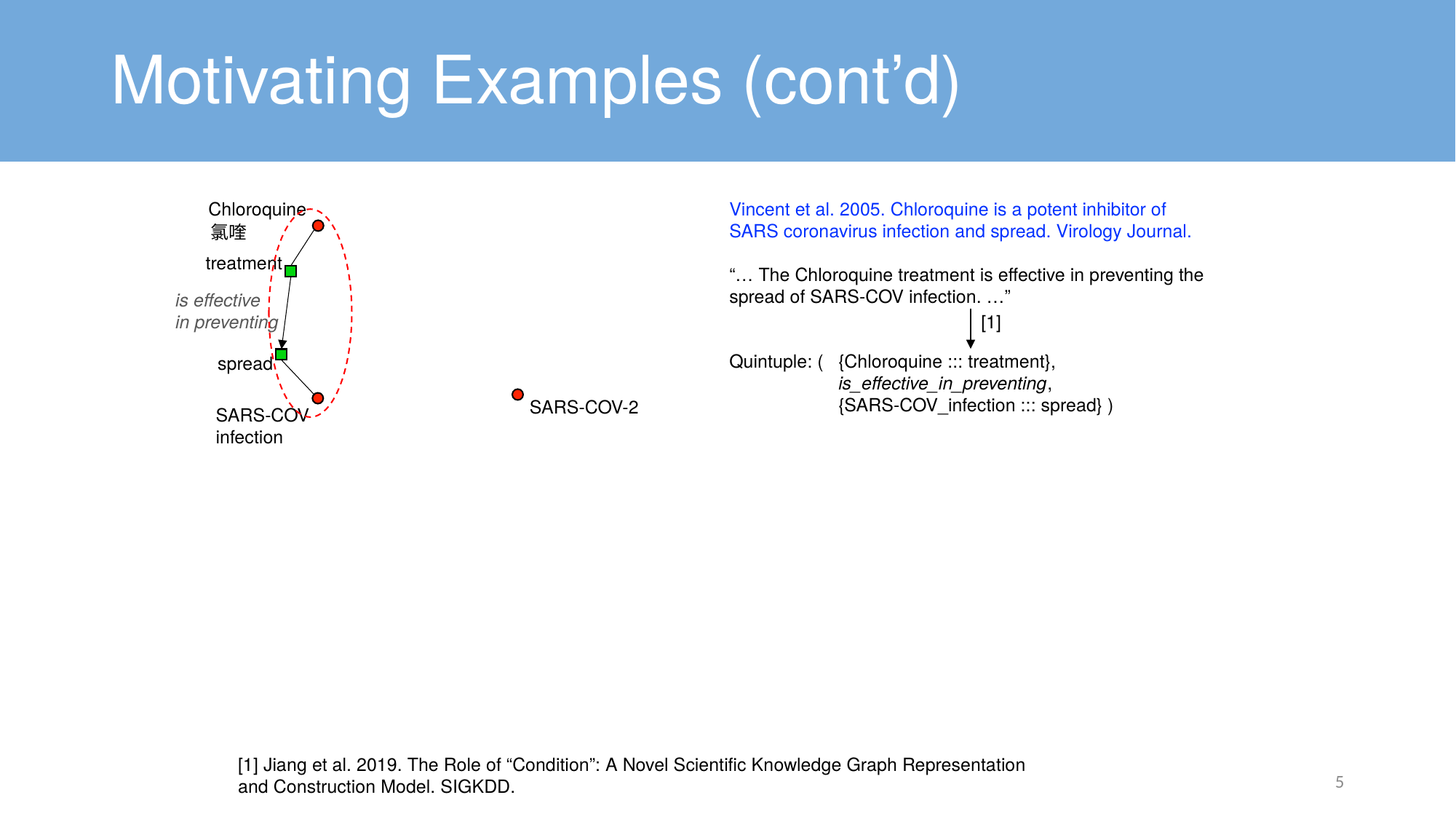

# Motivating Examples (cont’d)
Chloroquine
Vincent et al. 2005. Chloroquine is a potent inhibitor of SARS coronavirus infection and spread. Virology Journal.

“… The Chloroquine treatment is effective in preventing the spread of SARS-COV infection. …”

Quintuple: (	{Chloroquine ::: treatment},
	is_effective_in_preventing,
	{SARS-COV_infection ::: spread} )

氯喹

treatment

is effective
in preventing
[1]
spread

SARS-COV-2

SARS-COV
infection
[1] Jiang et al. 2019. The Role of “Condition”: A Novel Scientific Knowledge Graph Representation and Construction Model. SIGKDD.
5